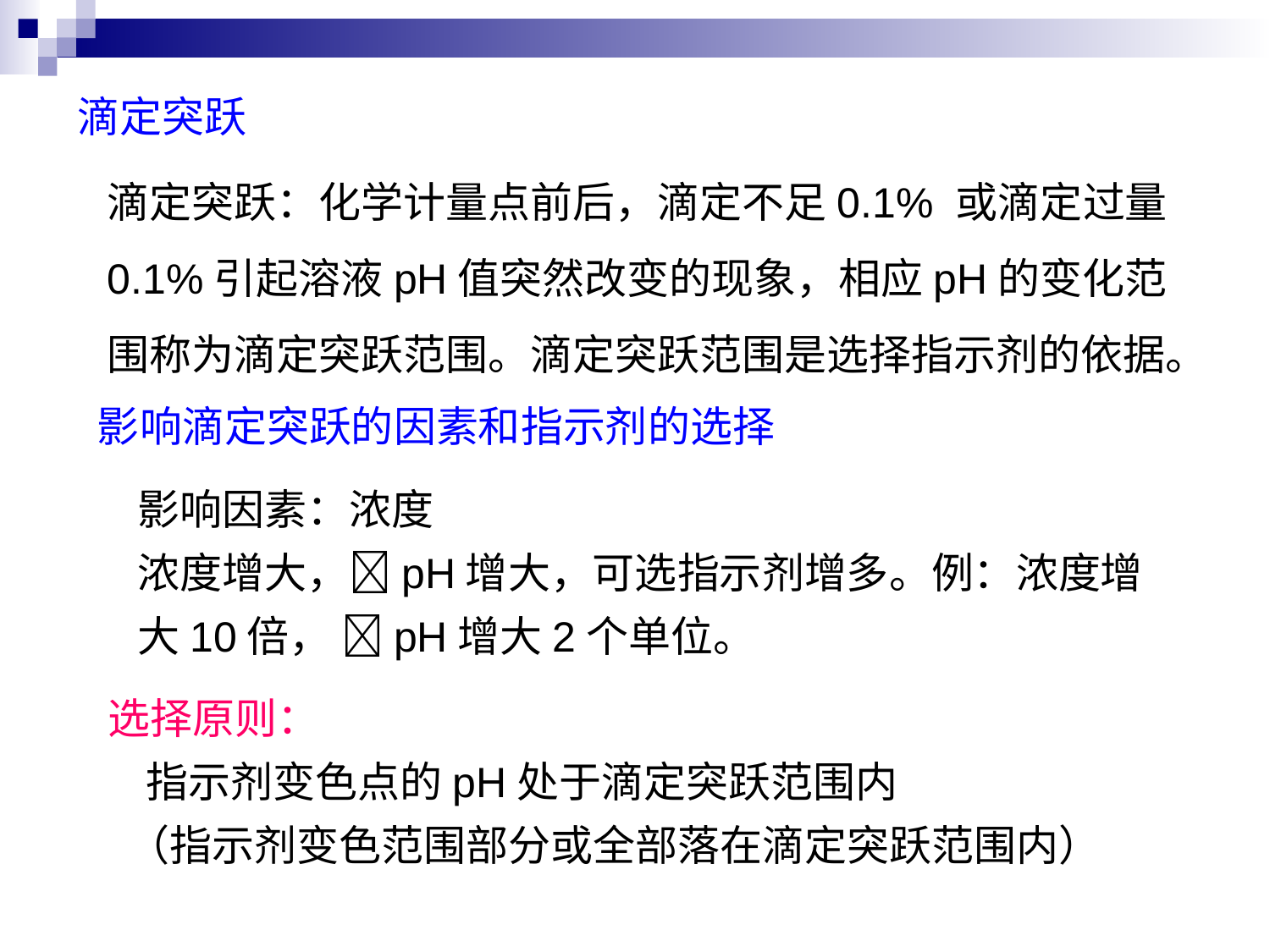

滴定突跃
滴定突跃：化学计量点前后，滴定不足0.1% 或滴定过量0.1%引起溶液pH值突然改变的现象，相应pH的变化范围称为滴定突跃范围。滴定突跃范围是选择指示剂的依据。
影响滴定突跃的因素和指示剂的选择
影响因素：浓度
浓度增大，ΔpH增大，可选指示剂增多。例：浓度增大10倍， ΔpH增大2个单位。
选择原则：
   指示剂变色点的pH处于滴定突跃范围内
 （指示剂变色范围部分或全部落在滴定突跃范围内）